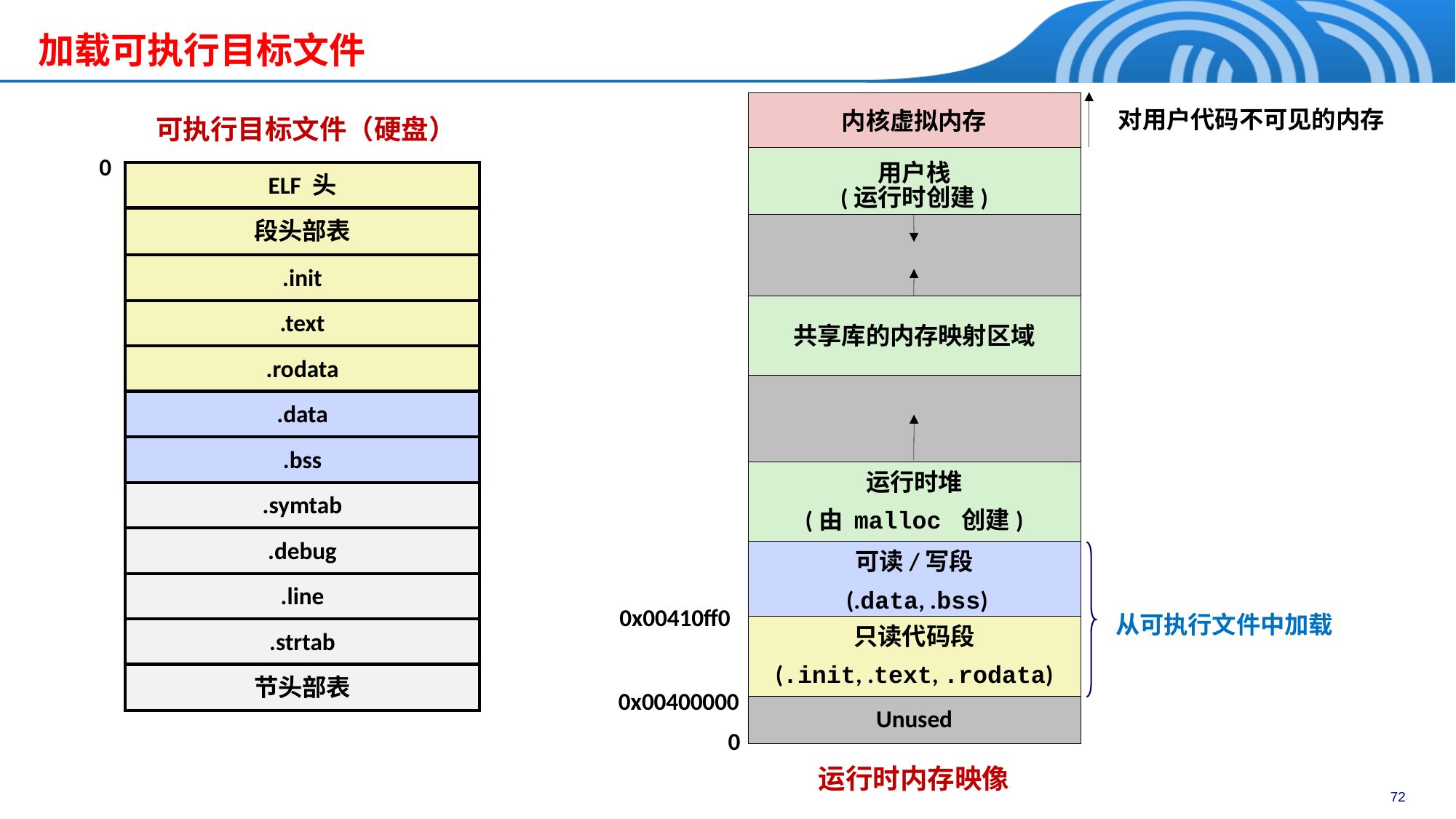

加载可执行目标文件

内核虚拟内存
对用户代码不可见的内存
可执行目标文件（硬盘）
0
用户栈
(运行时创建)
ELF 头

段头部表

.init

共享库的内存映射区域
.text
.rodata

.data

.bss
运行时堆
(由 malloc 创建)
.symtab
.debug
可读/写段
 (.data, .bss)

.line
0x00410ff0
从可执行文件中加载
只读代码段
(.init, .text, .rodata)
.strtab
节头部表
0x00400000
Unused
0
运行时内存映像